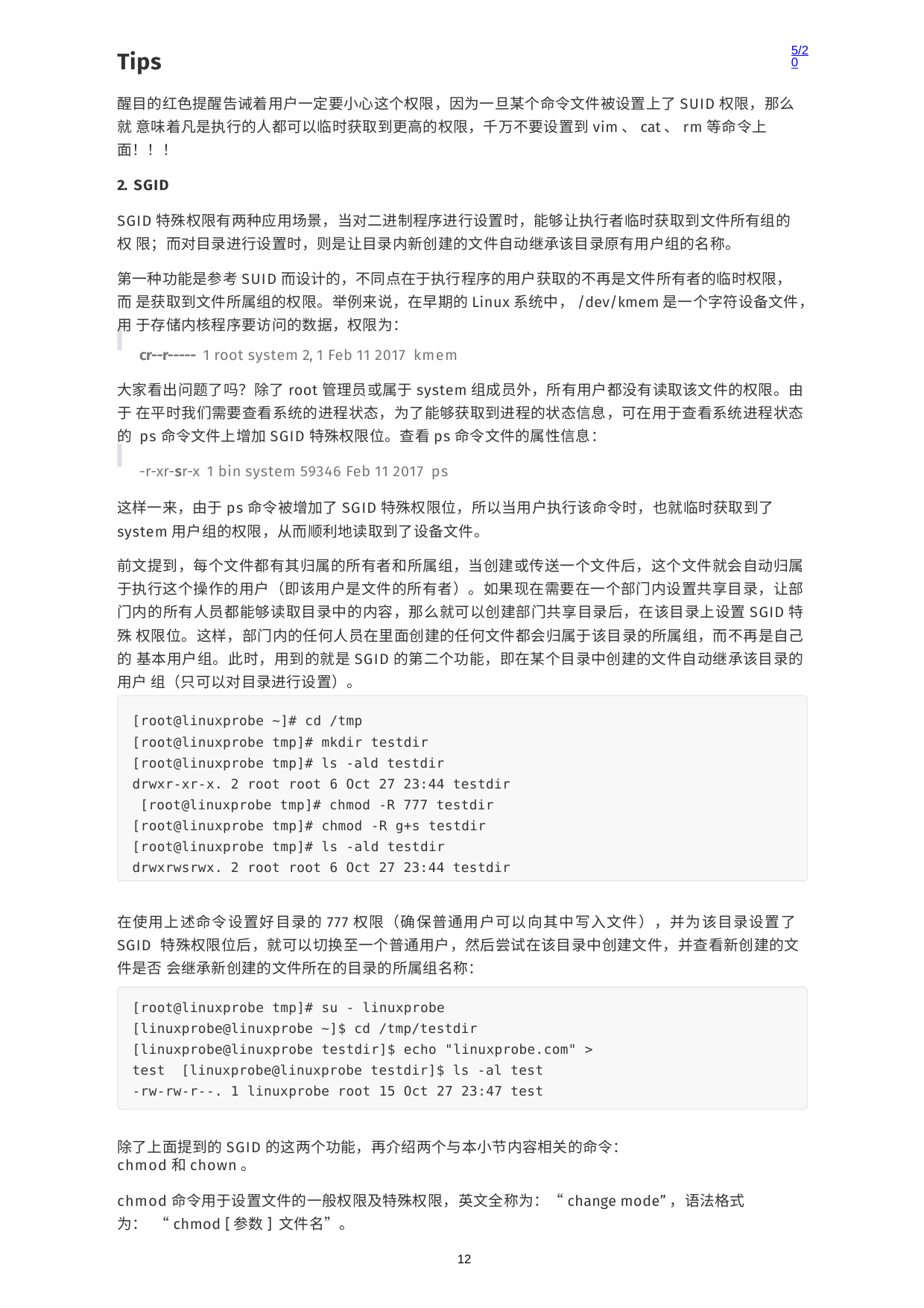

5/20
Tips
醒目的红色提醒告诫着用户一定要小心这个权限，因为一旦某个命令文件被设置上了SUID权限，那么就 意味着凡是执行的人都可以临时获取到更高的权限，千万不要设置到vim、cat、rm等命令上面！！！
2. SGID
SGID特殊权限有两种应用场景，当对二进制程序进行设置时，能够让执行者临时获取到文件所有组的权 限；而对目录进行设置时，则是让目录内新创建的文件自动继承该目录原有用户组的名称。
第一种功能是参考SUID而设计的，不同点在于执行程序的用户获取的不再是文件所有者的临时权限，而 是获取到文件所属组的权限。举例来说，在早期的Linux系统中，/dev/kmem是一个字符设备文件，用 于存储内核程序要访问的数据，权限为：

cr--r----- 1 root system 2, 1 Feb 11 2017 kmem
大家看出问题了吗？除了root管理员或属于system组成员外，所有用户都没有读取该文件的权限。由于 在平时我们需要查看系统的进程状态，为了能够获取到进程的状态信息，可在用于查看系统进程状态的 ps命令文件上增加SGID特殊权限位。查看ps命令文件的属性信息：
-r-xr-sr-x 1 bin system 59346 Feb 11 2017 ps

这样一来，由于ps命令被增加了SGID特殊权限位，所以当用户执行该命令时，也就临时获取到了
system用户组的权限，从而顺利地读取到了设备文件。
前文提到，每个文件都有其归属的所有者和所属组，当创建或传送一个文件后，这个文件就会自动归属 于执行这个操作的用户（即该用户是文件的所有者）。如果现在需要在一个部门内设置共享目录，让部 门内的所有人员都能够读取目录中的内容，那么就可以创建部门共享目录后，在该目录上设置SGID特殊 权限位。这样，部门内的任何人员在里面创建的任何文件都会归属于该目录的所属组，而不再是自己的 基本用户组。此时，用到的就是SGID的第二个功能，即在某个目录中创建的文件自动继承该目录的用户 组（只可以对目录进行设置）。

[root@linuxprobe ~]# cd /tmp  [root@linuxprobe tmp]# mkdir testdir  [root@linuxprobe tmp]# ls -ald testdir
drwxr-xr-x. 2 root root 6 Oct 27 23:44 testdir  [root@linuxprobe tmp]# chmod -R 777 testdir  [root@linuxprobe tmp]# chmod -R g+s testdir  [root@linuxprobe tmp]# ls -ald testdir  drwxrwsrwx. 2 root root 6 Oct 27 23:44 testdir

在使用上述命令设置好目录的777权限（确保普通用户可以向其中写入文件），并为该目录设置了SGID 特殊权限位后，就可以切换至一个普通用户，然后尝试在该目录中创建文件，并查看新创建的文件是否 会继承新创建的文件所在的目录的所属组名称：

[root@linuxprobe tmp]# su - linuxprobe  [linuxprobe@linuxprobe ~]$ cd /tmp/testdir
[linuxprobe@linuxprobe testdir]$ echo "linuxprobe.com" > test  [linuxprobe@linuxprobe testdir]$ ls -al test
-rw-rw-r--. 1 linuxprobe root 15 Oct 27 23:47 test

除了上面提到的SGID的这两个功能，再介绍两个与本小节内容相关的命令：chmod和chown。
chmod命令用于设置文件的一般权限及特殊权限，英文全称为：“change mode”，语法格式为：  “chmod [参数] 文件名”。

12